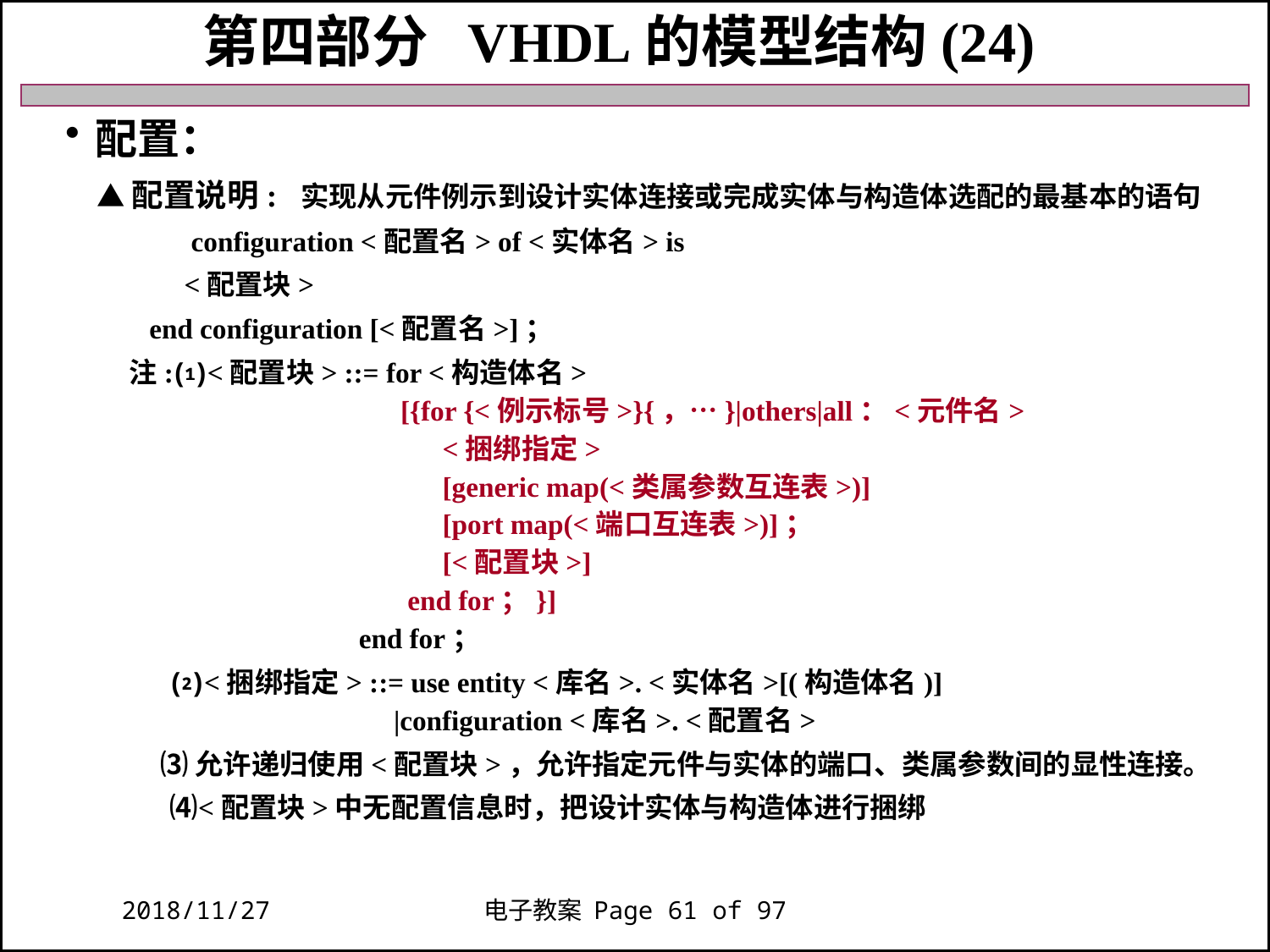

第四部分  VHDL的模型结构(24)

配置：
     ▲配置说明:  实现从元件例示到设计实体连接或完成实体与构造体选配的最基本的语句
                  configuration <配置名> of <实体名> is
                 <配置块>
            end configuration [<配置名>]；
         注:⑴<配置块> ::= for <构造体名>
                                                [{for {<例示标号>}{，…}|others|all：<元件名>
                                                      <捆绑指定>
                                                      [generic map(<类属参数互连表>)]
                                                      [port map(<端口互连表>)]；
                                                      [<配置块>]
                                                 end for；}]
                                          end for；
               ⑵<捆绑指定> ::= use entity <库名>. <实体名>[(构造体名)]
                                               |configuration <库名>. <配置名>
               ⑶允许递归使用<配置块>，允许指定元件与实体的端口、类属参数间的显性连接。
               ⑷<配置块>中无配置信息时，把设计实体与构造体进行捆绑

2018/11/27
电子教案 Page 61 of 97